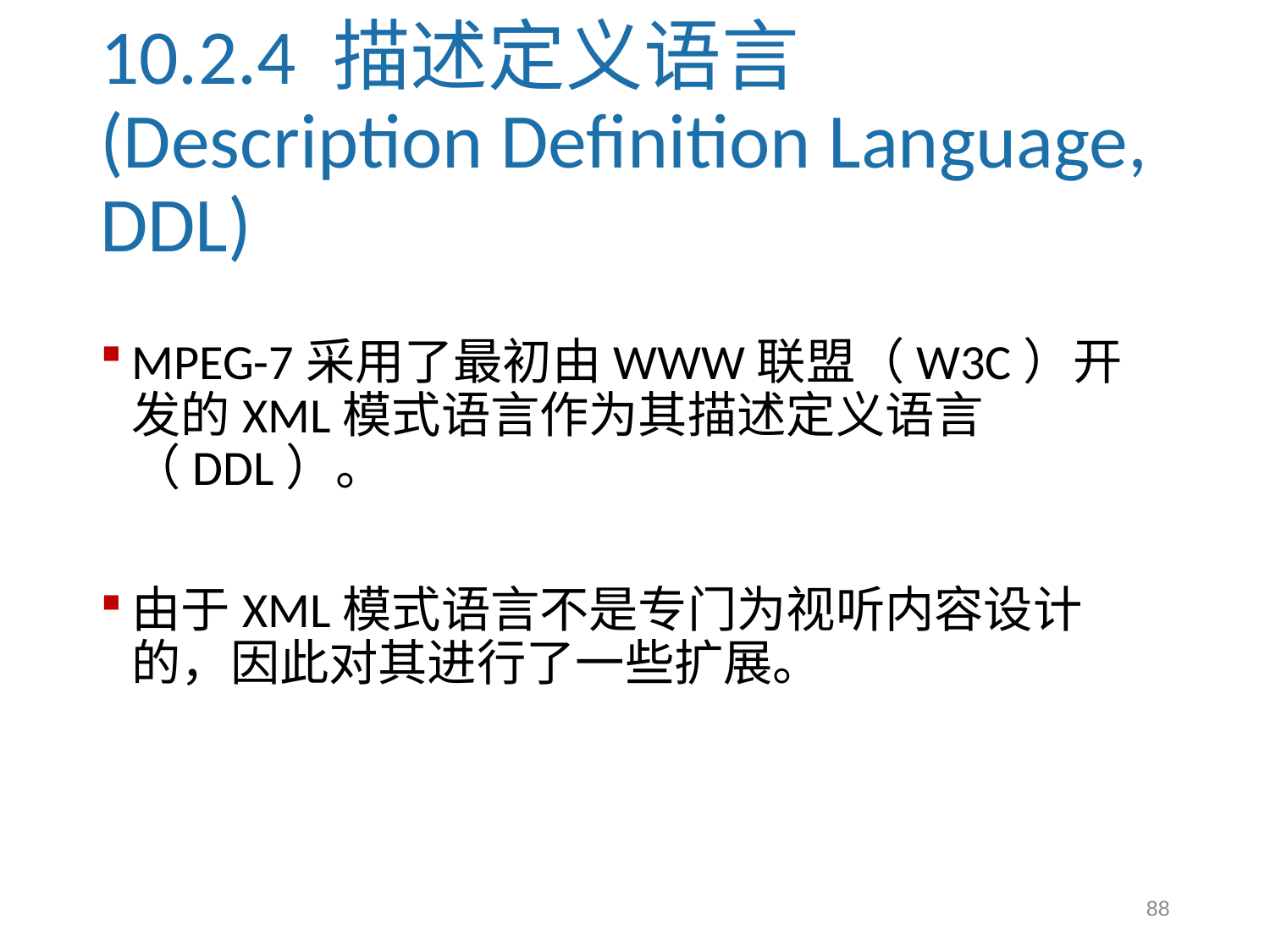

# 10.2.4 描述定义语言(Description Definition Language, DDL)

MPEG-7采用了最初由WWW联盟（W3C）开发的XML模式语言作为其描述定义语言（DDL）。

由于XML模式语言不是专门为视听内容设计的，因此对其进行了一些扩展。
88